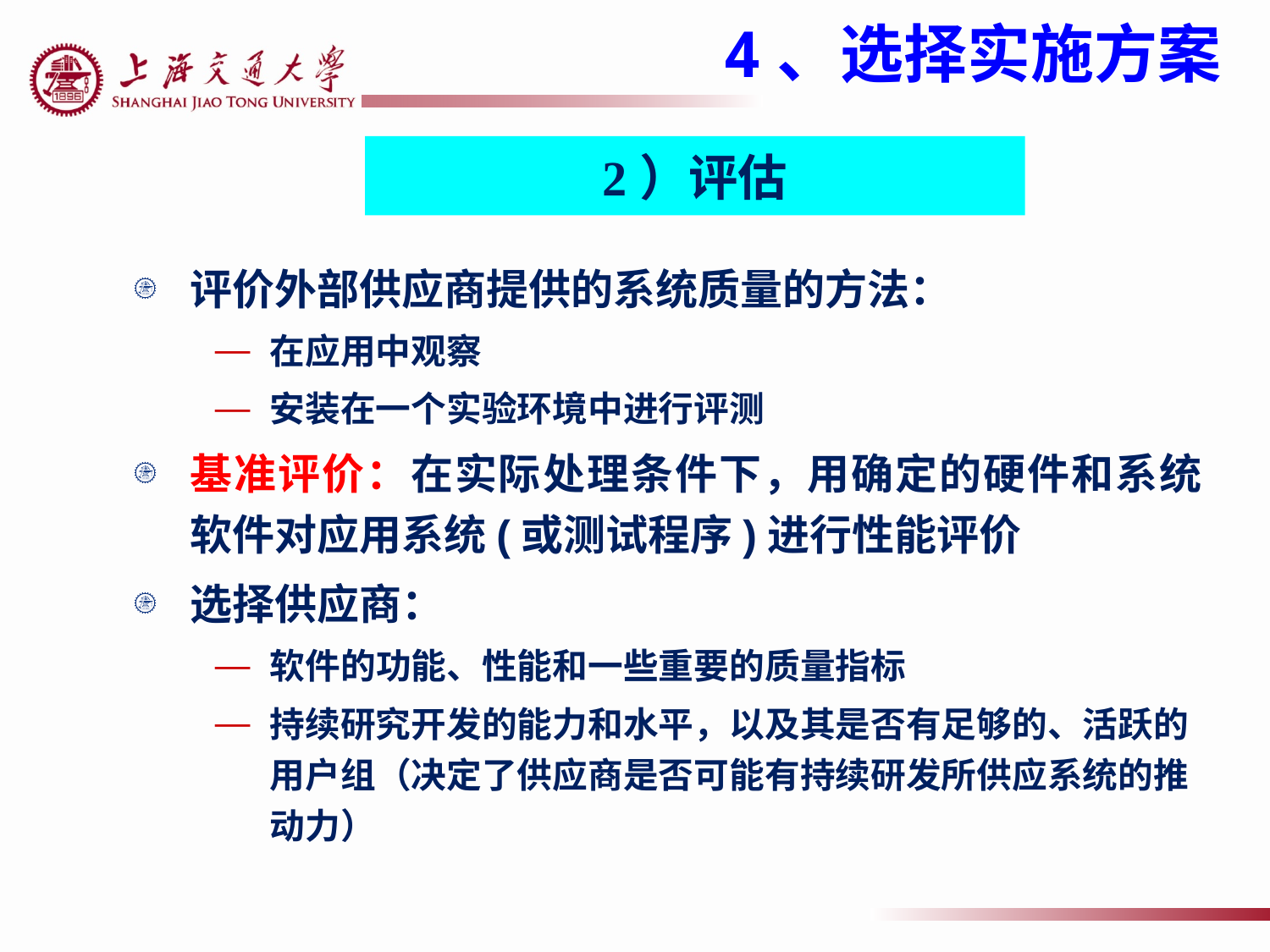

4、选择实施方案
2）评估
评价外部供应商提供的系统质量的方法：
在应用中观察
安装在一个实验环境中进行评测
基准评价：在实际处理条件下，用确定的硬件和系统软件对应用系统(或测试程序)进行性能评价
选择供应商：
软件的功能、性能和一些重要的质量指标
持续研究开发的能力和水平，以及其是否有足够的、活跃的用户组（决定了供应商是否可能有持续研发所供应系统的推动力）